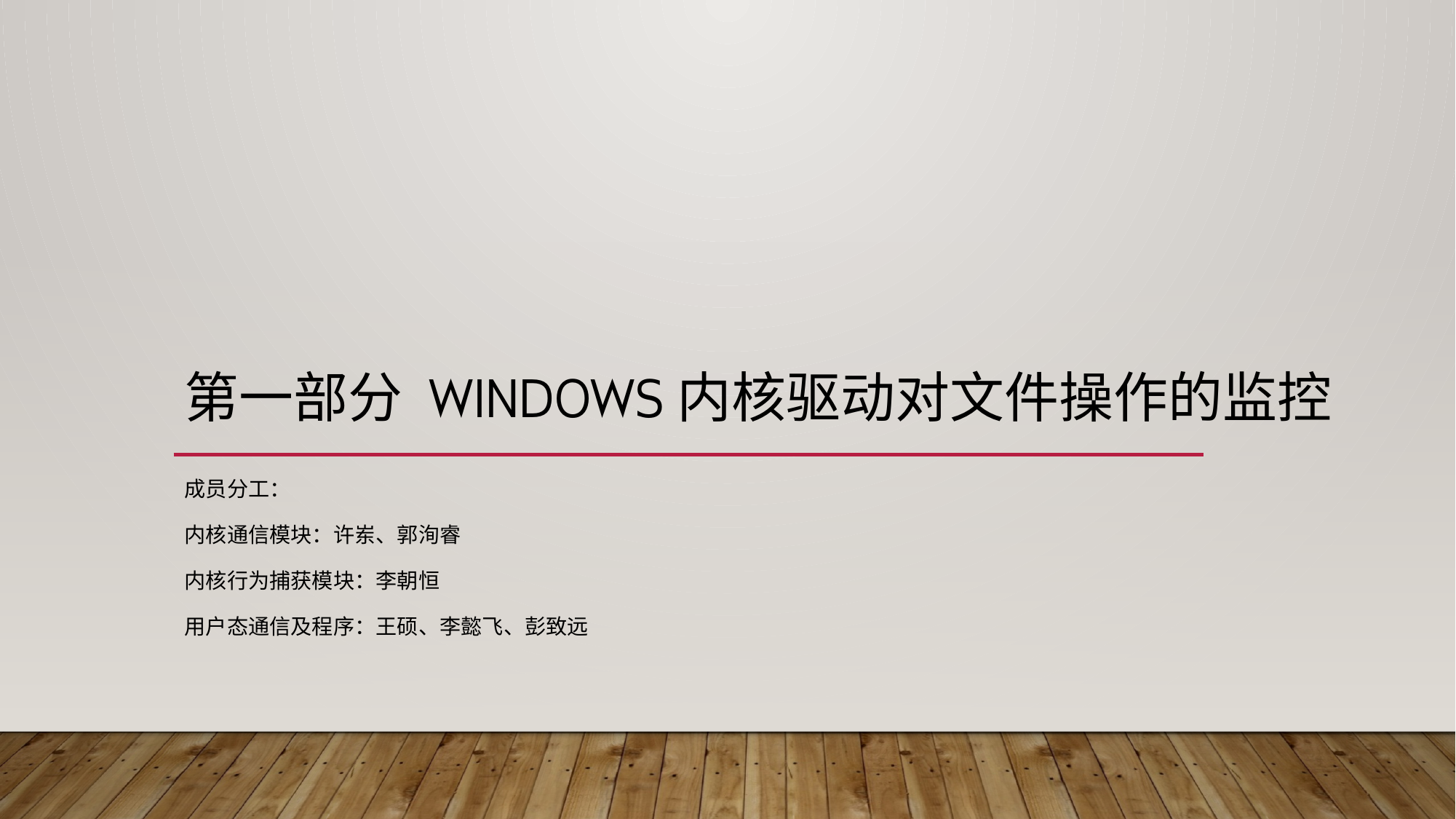

# 第一部分 windows内核驱动对文件操作的监控
成员分工：
内核通信模块：许岽、郭洵睿
内核行为捕获模块：李朝恒
用户态通信及程序：王硕、李懿飞、彭致远